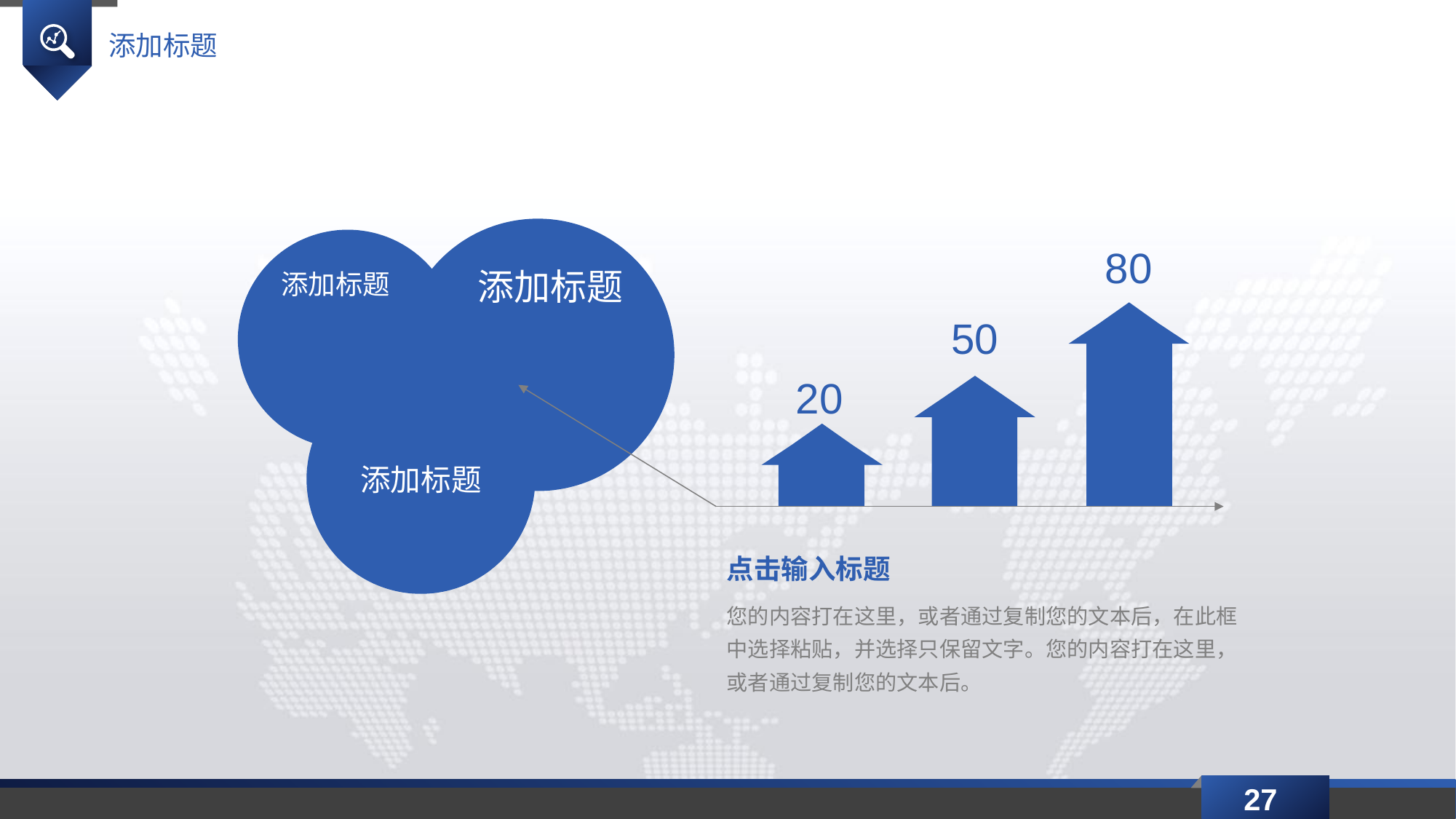

添加标题
添加标题
添加标题
80

50
添加标题
20

点击输入标题
您的内容打在这里，或者通过复制您的文本后，在此框中选择粘贴，并选择只保留文字。您的内容打在这里，或者通过复制您的文本后。

27

延时符